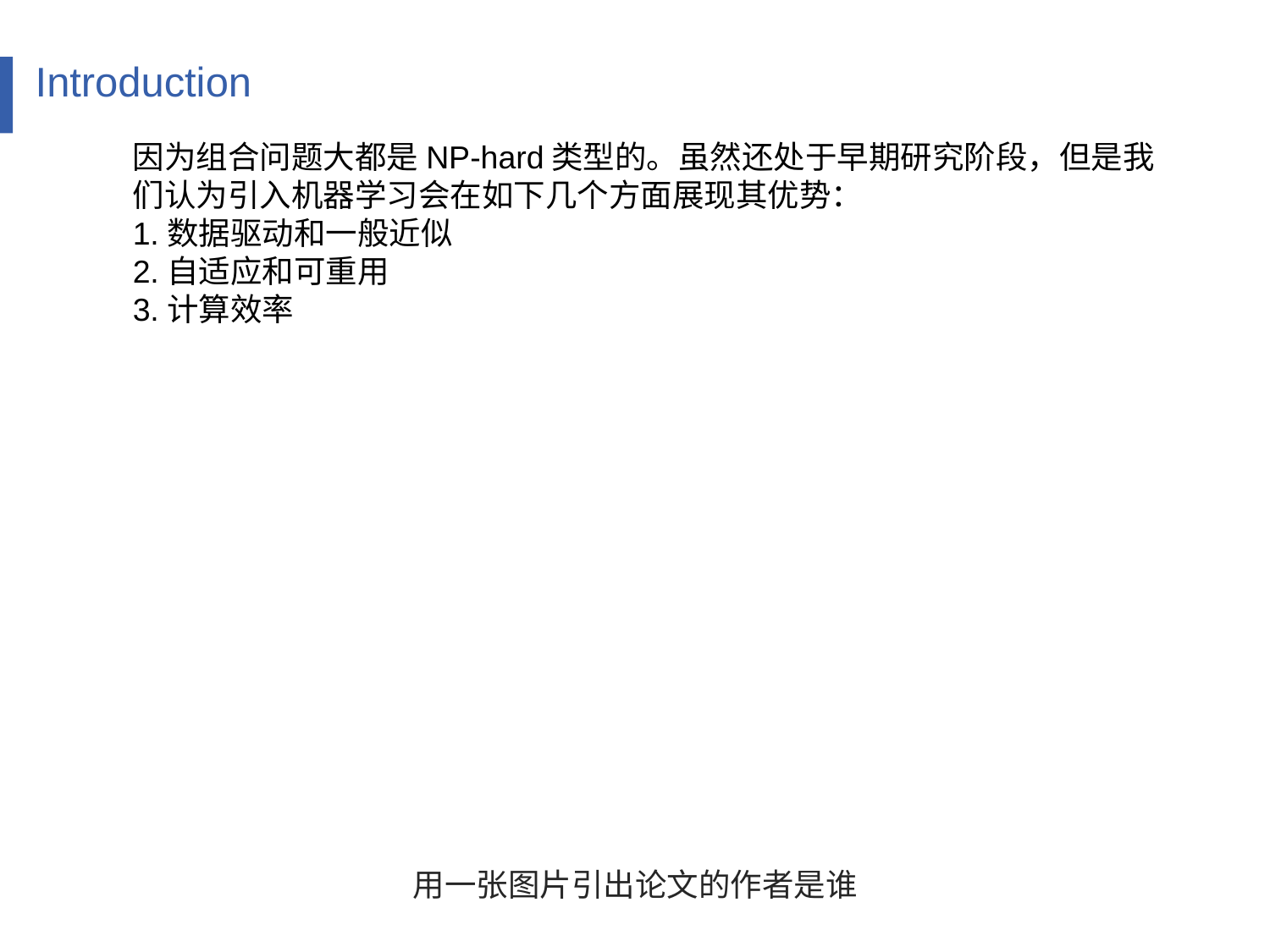

Introduction
因为组合问题大都是NP-hard类型的。虽然还处于早期研究阶段，但是我们认为引入机器学习会在如下几个方面展现其优势：
1.数据驱动和一般近似
2.自适应和可重用
3.计算效率

用一张图片引出论文的作者是谁